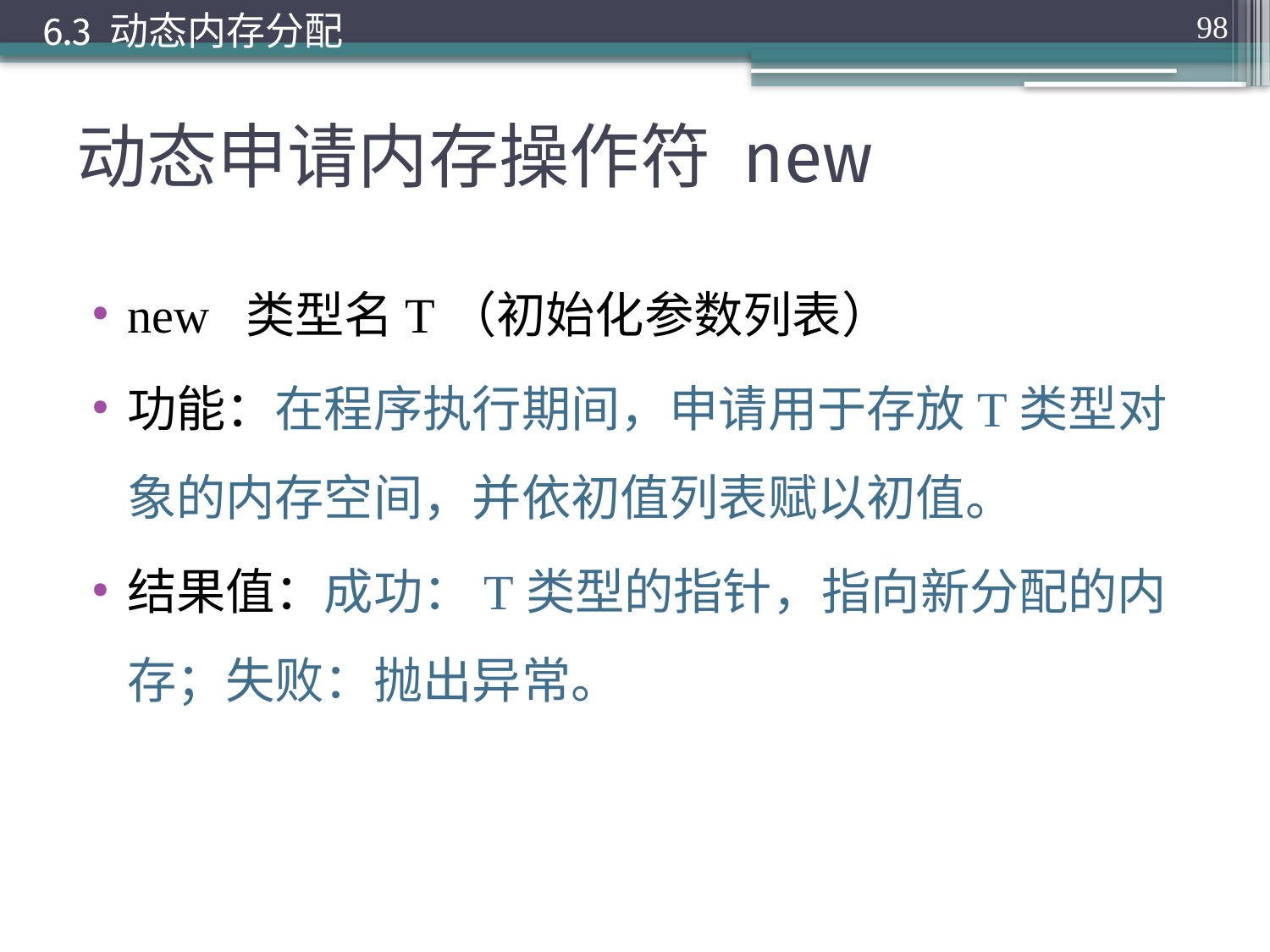

6.3 动态内存分配
98
# 动态申请内存操作符 new
new  类型名T（初始化参数列表）
功能：在程序执行期间，申请用于存放T类型对象的内存空间，并依初值列表赋以初值。
结果值：成功：T类型的指针，指向新分配的内存；失败：抛出异常。